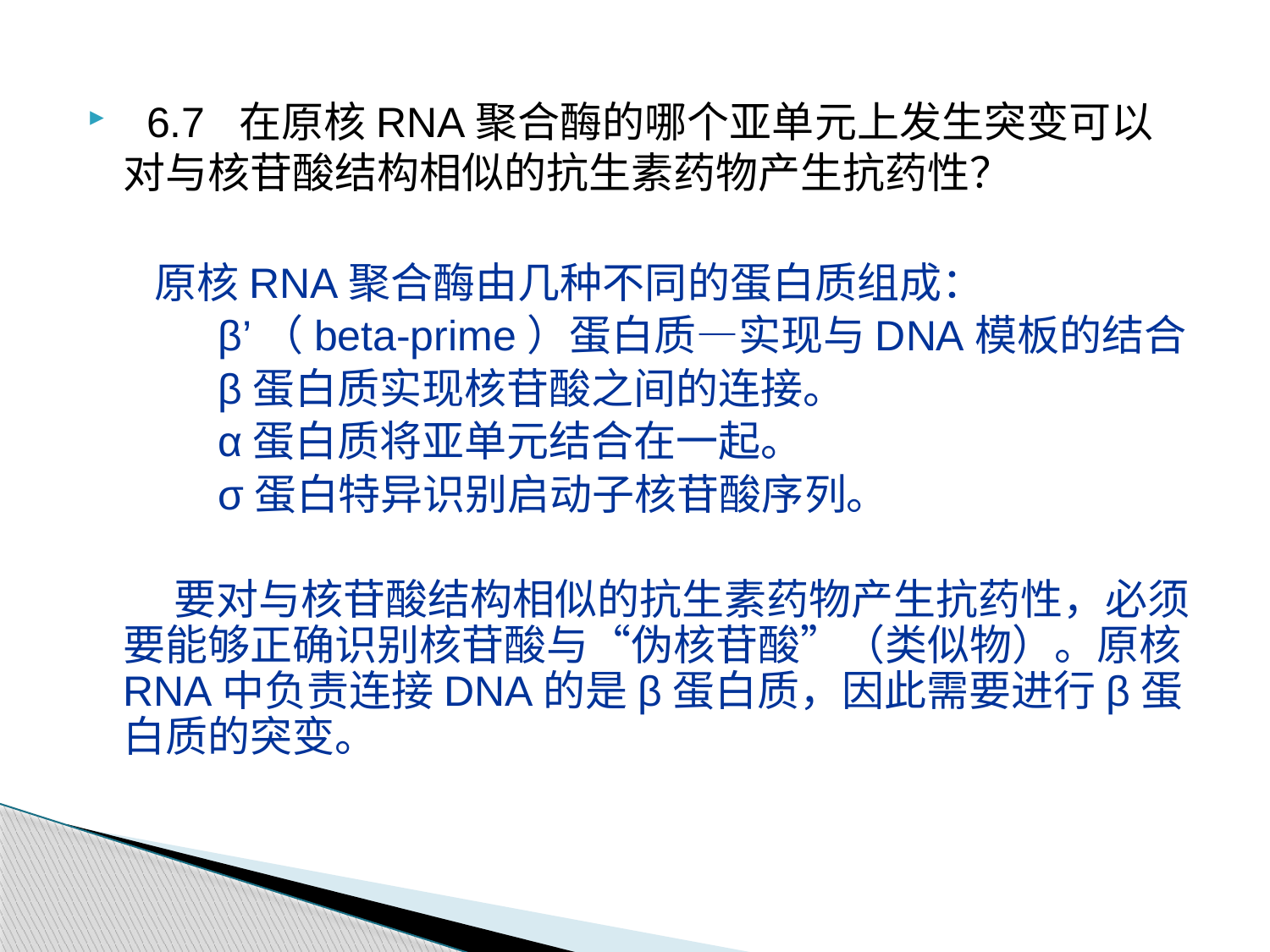

6.7  在原核RNA聚合酶的哪个亚单元上发生突变可以对与核苷酸结构相似的抗生素药物产生抗药性？

      原核RNA聚合酶由几种不同的蛋白质组成：
           β’（beta-prime）蛋白质—实现与DNA模板的结合
           β蛋白质实现核苷酸之间的连接。
           α蛋白质将亚单元结合在一起。
           σ蛋白特异识别启动子核苷酸序列。

        要对与核苷酸结构相似的抗生素药物产生抗药性，必须要能够正确识别核苷酸与“伪核苷酸”（类似物）。原核RNA中负责连接DNA的是β蛋白质，因此需要进行β蛋白质的突变。